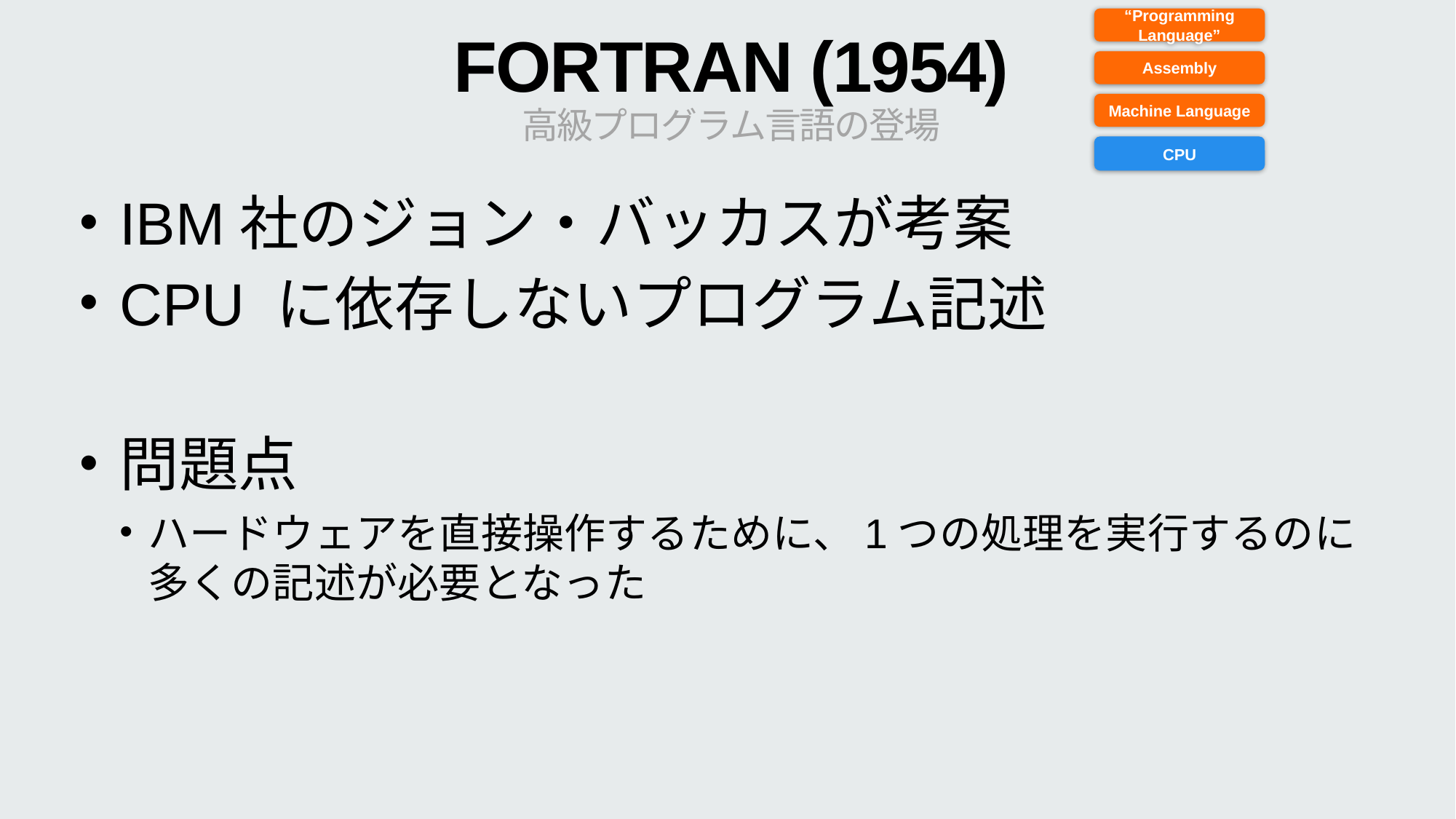

“Programming Language”
# FORTRAN (1954) 高級プログラム言語の登場
Assembly
Machine Language
CPU
IBM社のジョン・バッカスが考案
CPU に依存しないプログラム記述

問題点
ハードウェアを直接操作するために、1つの処理を実行するのに多くの記述が必要となった